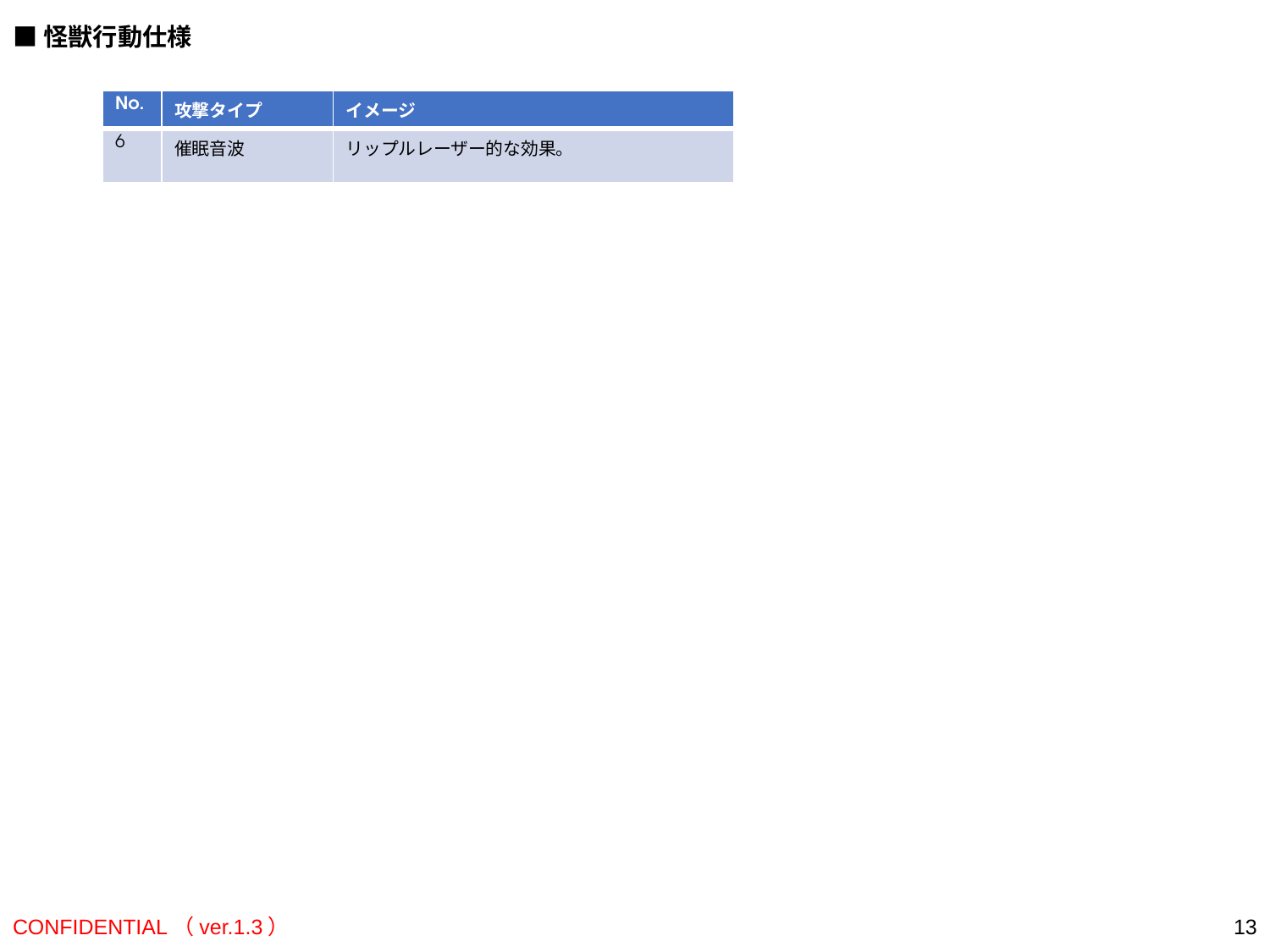

■怪獣行動仕様
| No. | 攻撃タイプ | イメージ |
| --- | --- | --- |
| 6 | 催眠音波 | リップルレーザー的な効果。 |
CONFIDENTIAL（ver.1.3）
13